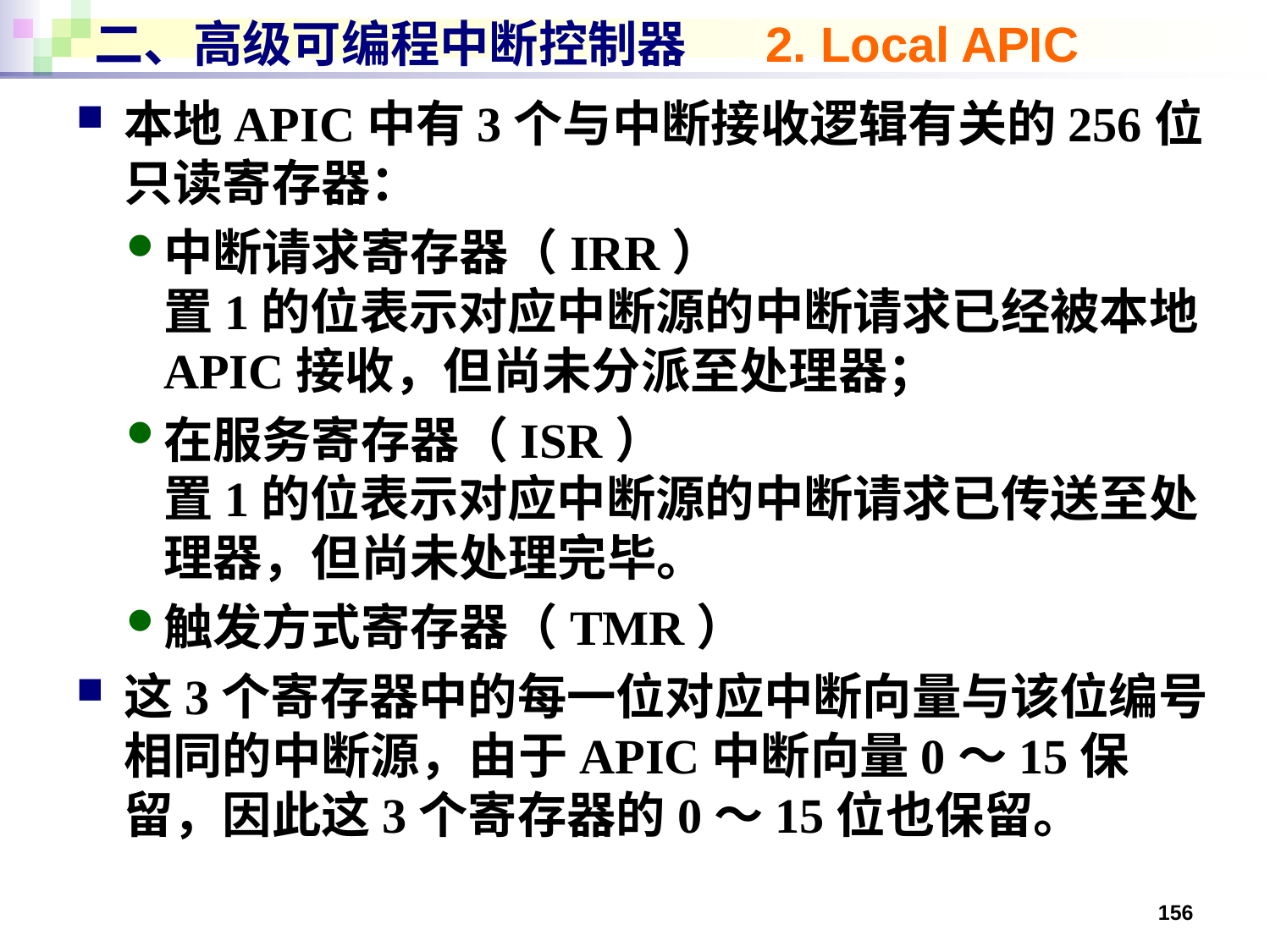

# 二、高级可编程中断控制器      2. Local APIC
本地APIC中有3个与中断接收逻辑有关的256位只读寄存器：
中断请求寄存器（IRR）
置1的位表示对应中断源的中断请求已经被本地APIC接收，但尚未分派至处理器；
在服务寄存器（ISR）
置1的位表示对应中断源的中断请求已传送至处理器，但尚未处理完毕。
触发方式寄存器（TMR）
这3个寄存器中的每一位对应中断向量与该位编号相同的中断源，由于APIC中断向量0～15保留，因此这3个寄存器的0～15位也保留。
156